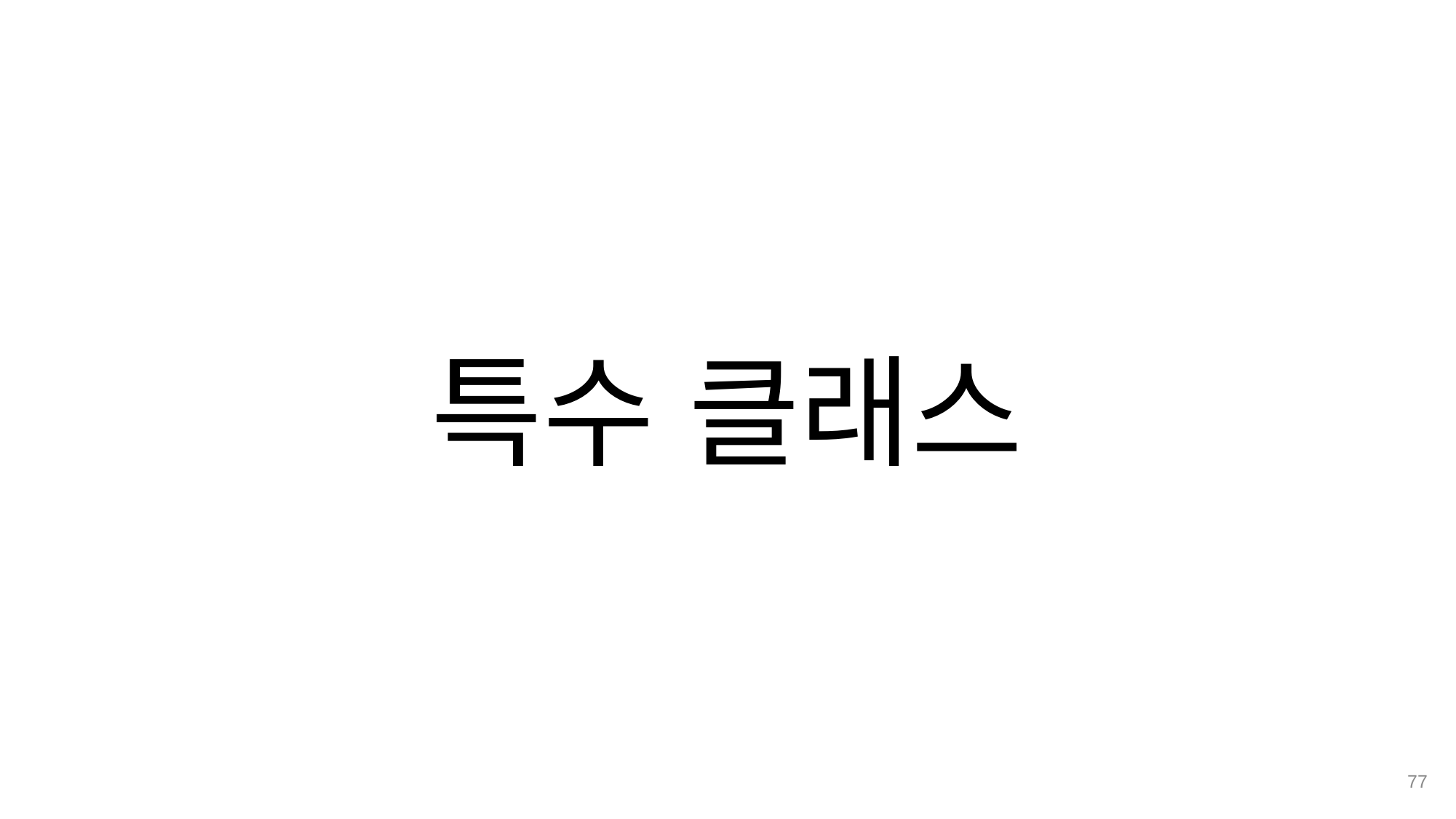

나눔스퀘어OTF ExtraBold
나눔스퀘어OTF Bold
나눔스퀘어OTF
나눔스퀘어 Light
특수 클래스
77